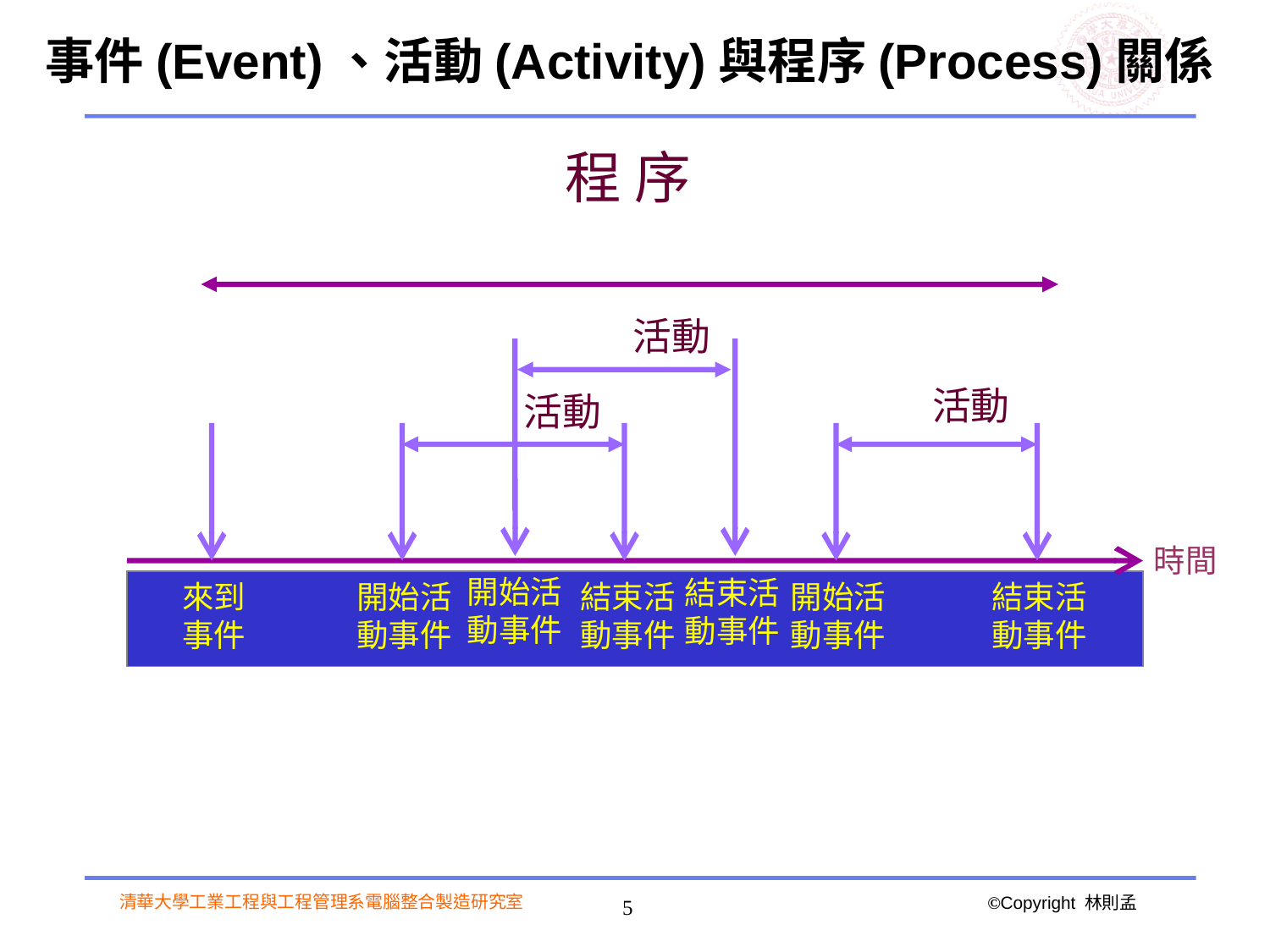

# 事件(Event)、活動(Activity)與程序(Process)關係
程 序

活動

活動

活動

時間

開始活
動事件
結束活
動事件

來到
事件
開始活
動事件
結束活
動事件
開始活
動事件
結束活
動事件